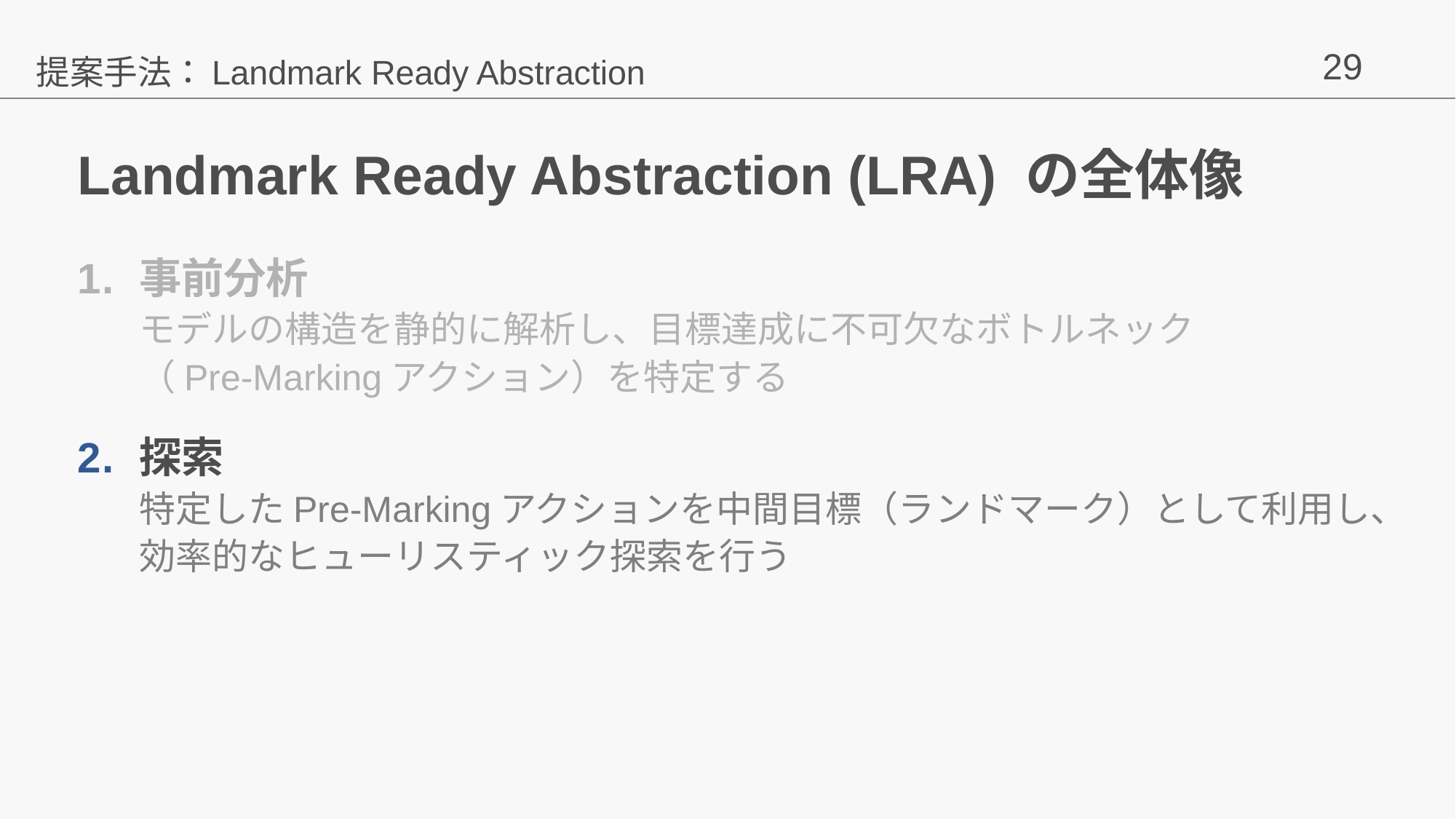

提案手法：Landmark Ready Abstraction
# Landmark Ready Abstraction (LRA) の全体像
事前分析
モデルの構造を静的に解析し、目標達成に不可欠なボトルネック
（Pre-Markingアクション）を特定する
探索
特定したPre-Markingアクションを中間目標（ランドマーク）として利用し、効率的なヒューリスティック探索を行う